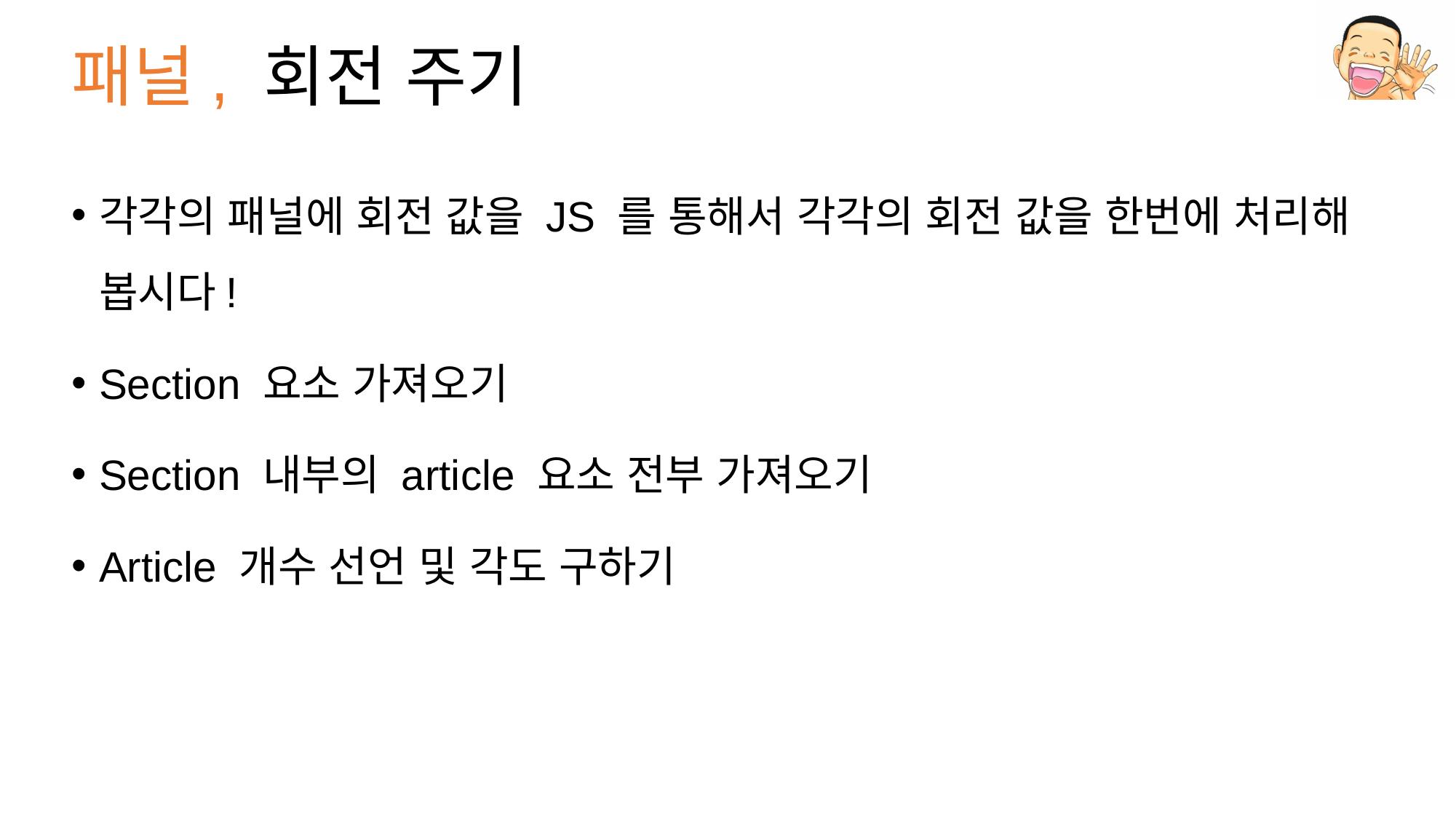

# 패널, 회전 주기
각각의 패널에 회전 값을 JS 를 통해서 각각의 회전 값을 한번에 처리해 봅시다!
Section 요소 가져오기
Section 내부의 article 요소 전부 가져오기
Article 개수 선언 및 각도 구하기